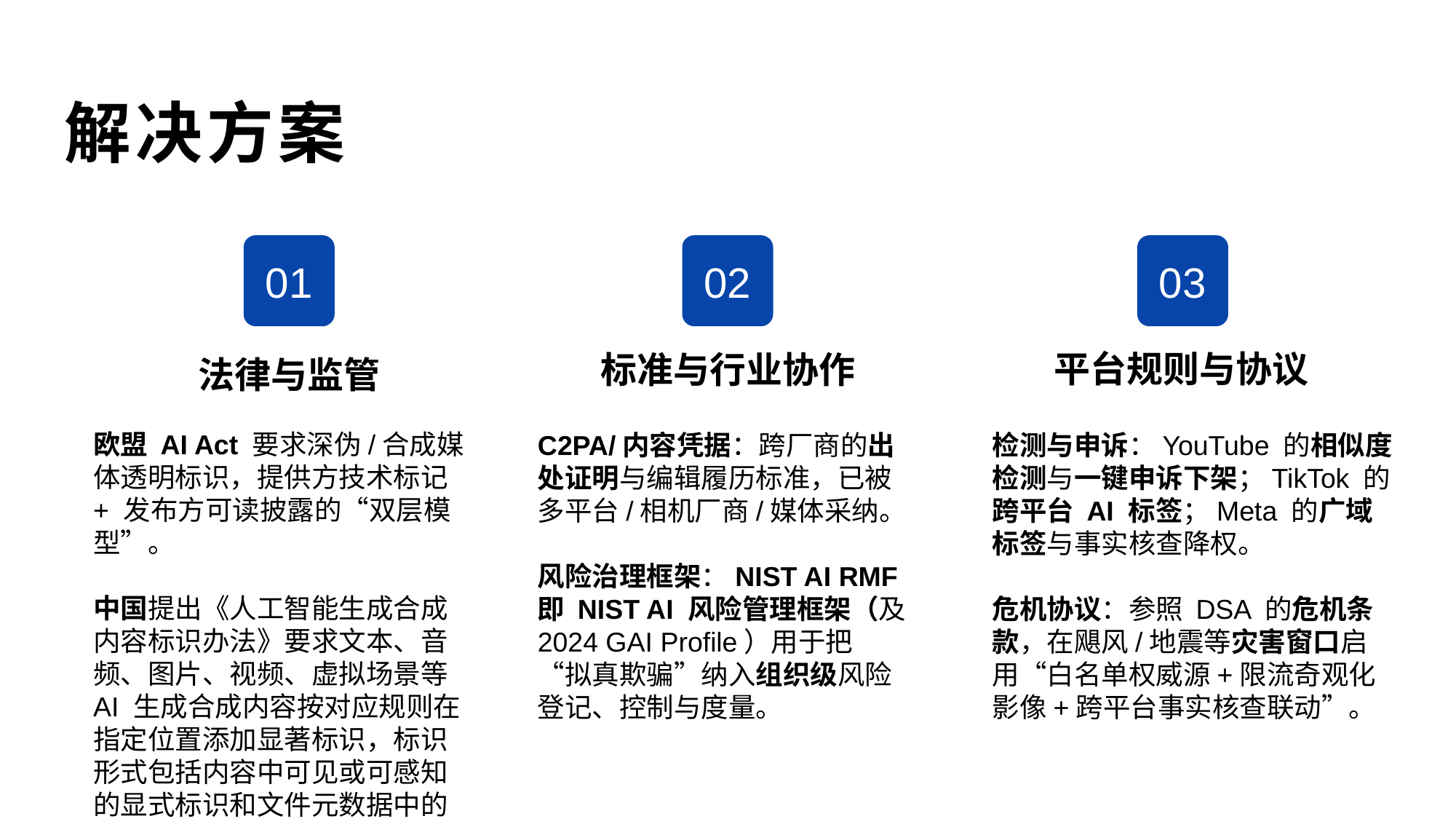

解决方案

01
02
03
平台规则与协议
标准与行业协作
法律与监管
欧盟 AI Act 要求深伪/合成媒体透明标识，提供方技术标记 + 发布方可读披露的“双层模型”。

中国提出《人工智能生成合成内容标识办法》要求文本、音频、图片、视频、虚拟场景等 AI 生成合成内容按对应规则在指定位置添加显著标识，标识形式包括内容中可见或可感知的显式标识和文件元数据中的隐式标识。
检测与申诉：YouTube 的相似度检测与一键申诉下架；TikTok 的跨平台 AI 标签；Meta 的广域标签与事实核查降权。

危机协议：参照 DSA 的危机条款，在飓风/地震等灾害窗口启用“白名单权威源+限流奇观化影像+跨平台事实核查联动”。
C2PA/内容凭据：跨厂商的出处证明与编辑履历标准，已被多平台/相机厂商/媒体采纳。

风险治理框架：NIST AI RMF即 NIST AI 风险管理框架（及 2024 GAI Profile）用于把“拟真欺骗”纳入组织级风险登记、控制与度量。